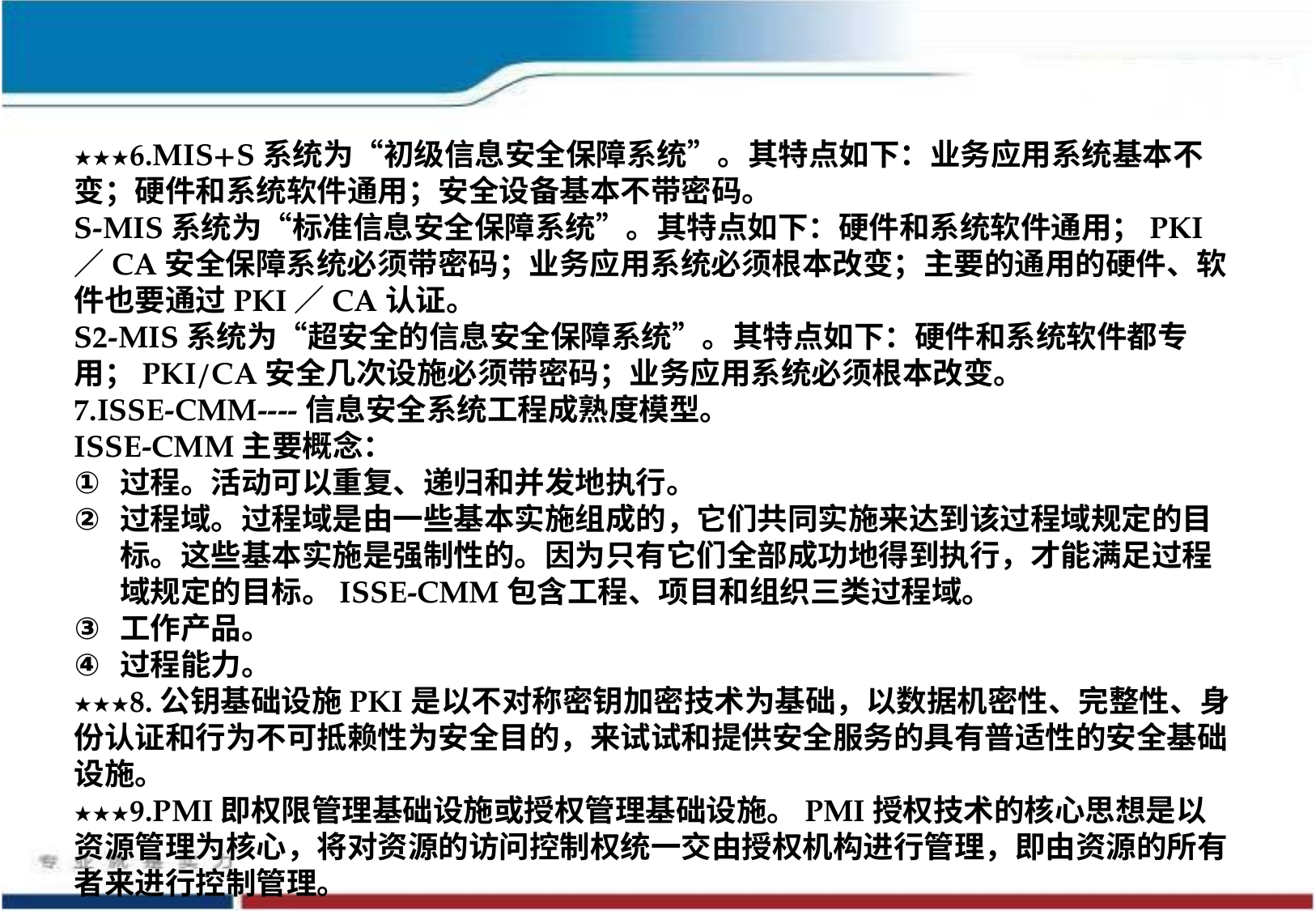

★★★6.MIS+S系统为“初级信息安全保障系统”。其特点如下：业务应用系统基本不变；硬件和系统软件通用；安全设备基本不带密码。
S-MIS系统为“标准信息安全保障系统”。其特点如下：硬件和系统软件通用；PKI／CA安全保障系统必须带密码；业务应用系统必须根本改变；主要的通用的硬件、软件也要通过PKI／CA认证。
S2-MIS系统为“超安全的信息安全保障系统”。其特点如下：硬件和系统软件都专用；PKI/CA安全几次设施必须带密码；业务应用系统必须根本改变。
7.ISSE-CMM----信息安全系统工程成熟度模型。
ISSE-CMM主要概念：
过程。活动可以重复、递归和并发地执行。
过程域。过程域是由一些基本实施组成的，它们共同实施来达到该过程域规定的目标。这些基本实施是强制性的。因为只有它们全部成功地得到执行，才能满足过程域规定的目标。ISSE-CMM包含工程、项目和组织三类过程域。
工作产品。
过程能力。
★★★8.公钥基础设施PKI是以不对称密钥加密技术为基础，以数据机密性、完整性、身份认证和行为不可抵赖性为安全目的，来试试和提供安全服务的具有普适性的安全基础设施。
★★★9.PMI即权限管理基础设施或授权管理基础设施。PMI授权技术的核心思想是以资源管理为核心，将对资源的访问控制权统一交由授权机构进行管理，即由资源的所有者来进行控制管理。